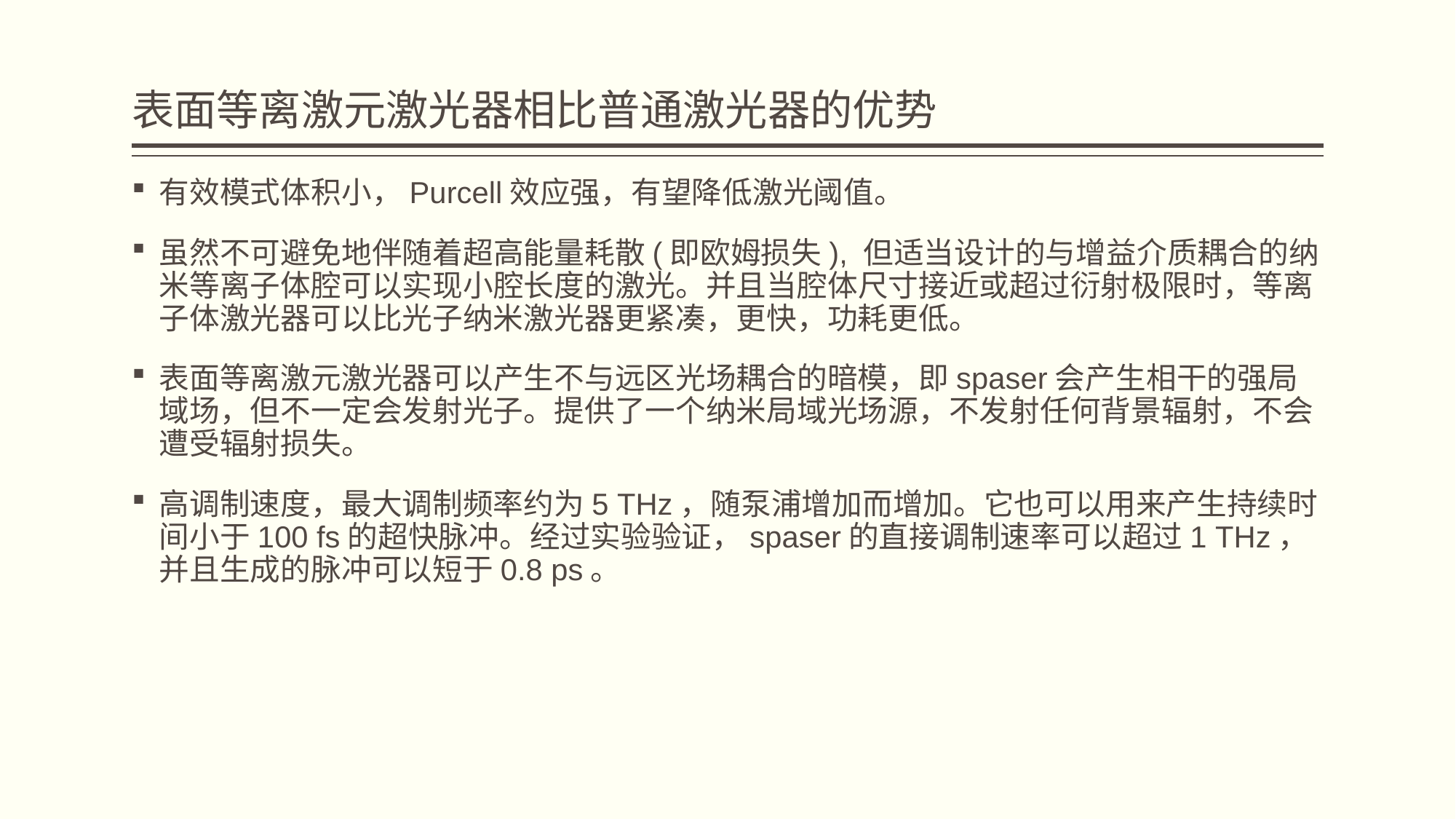

# 表面等离激元激光器相比普通激光器的优势
有效模式体积小，Purcell效应强，有望降低激光阈值。
虽然不可避免地伴随着超高能量耗散(即欧姆损失), 但适当设计的与增益介质耦合的纳米等离子体腔可以实现小腔长度的激光。并且当腔体尺寸接近或超过衍射极限时，等离子体激光器可以比光子纳米激光器更紧凑，更快，功耗更低。
表面等离激元激光器可以产生不与远区光场耦合的暗模，即spaser会产生相干的强局域场，但不一定会发射光子。提供了一个纳米局域光场源，不发射任何背景辐射，不会遭受辐射损失。
高调制速度，最大调制频率约为5 THz，随泵浦增加而增加。它也可以用来产生持续时间小于100 fs的超快脉冲。经过实验验证，spaser的直接调制速率可以超过1 THz，并且生成的脉冲可以短于0.8 ps。